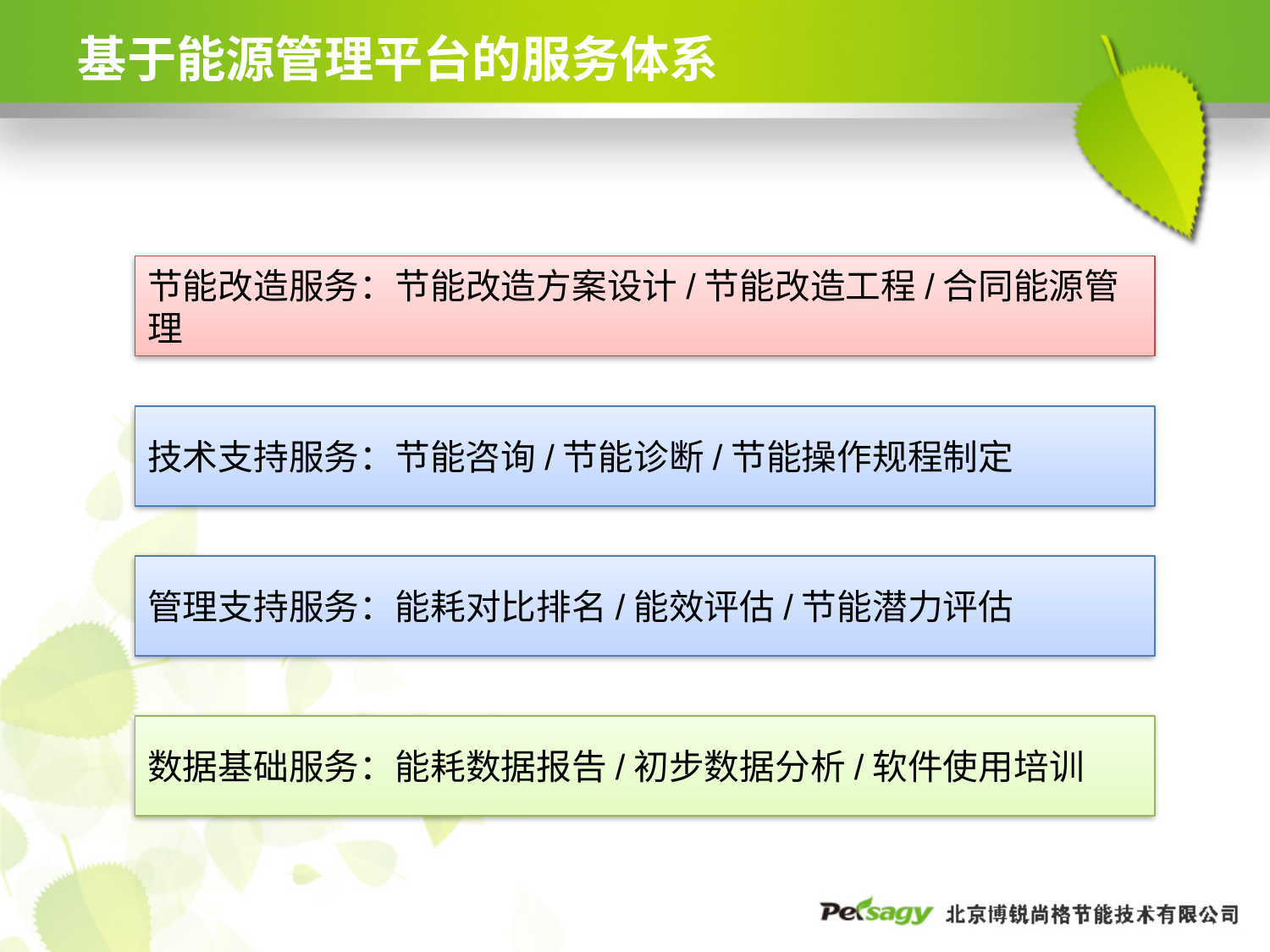

# 基于能源管理平台的服务体系
节能改造服务：节能改造方案设计/节能改造工程/合同能源管理
技术支持服务：节能咨询/节能诊断/节能操作规程制定
管理支持服务：能耗对比排名/能效评估/节能潜力评估
数据基础服务：能耗数据报告/初步数据分析/软件使用培训